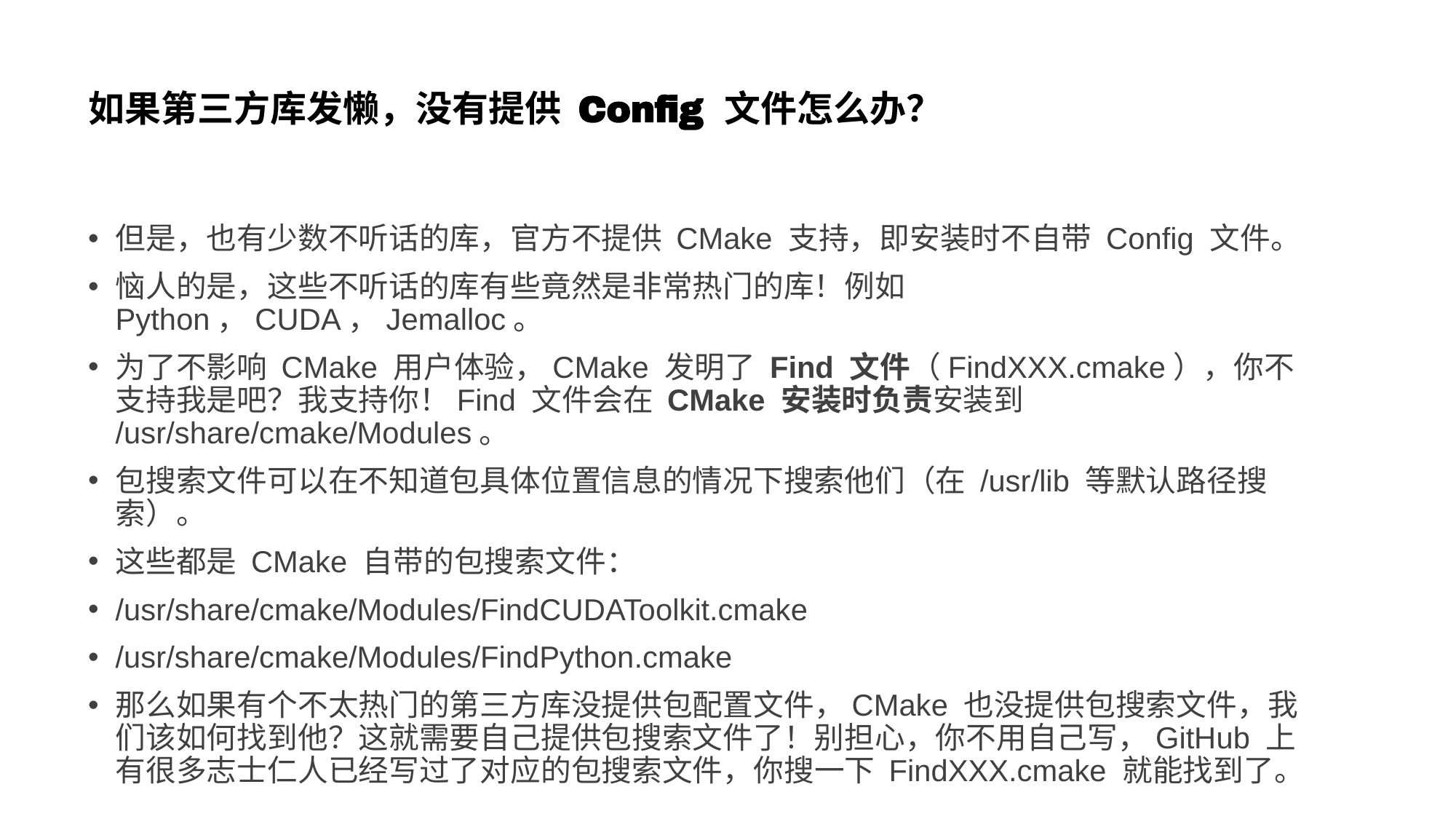

# 如果第三方库发懒，没有提供 Config 文件怎么办？
但是，也有少数不听话的库，官方不提供 CMake 支持，即安装时不自带 Config 文件。
恼人的是，这些不听话的库有些竟然是非常热门的库！例如 Python，CUDA，Jemalloc。
为了不影响 CMake 用户体验，CMake 发明了 Find 文件（FindXXX.cmake），你不支持我是吧？我支持你！Find 文件会在 CMake 安装时负责安装到 /usr/share/cmake/Modules。
包搜索文件可以在不知道包具体位置信息的情况下搜索他们（在 /usr/lib 等默认路径搜索）。
这些都是 CMake 自带的包搜索文件：
/usr/share/cmake/Modules/FindCUDAToolkit.cmake
/usr/share/cmake/Modules/FindPython.cmake
那么如果有个不太热门的第三方库没提供包配置文件，CMake 也没提供包搜索文件，我们该如何找到他？这就需要自己提供包搜索文件了！别担心，你不用自己写，GitHub 上有很多志士仁人已经写过了对应的包搜索文件，你搜一下 FindXXX.cmake 就能找到了。